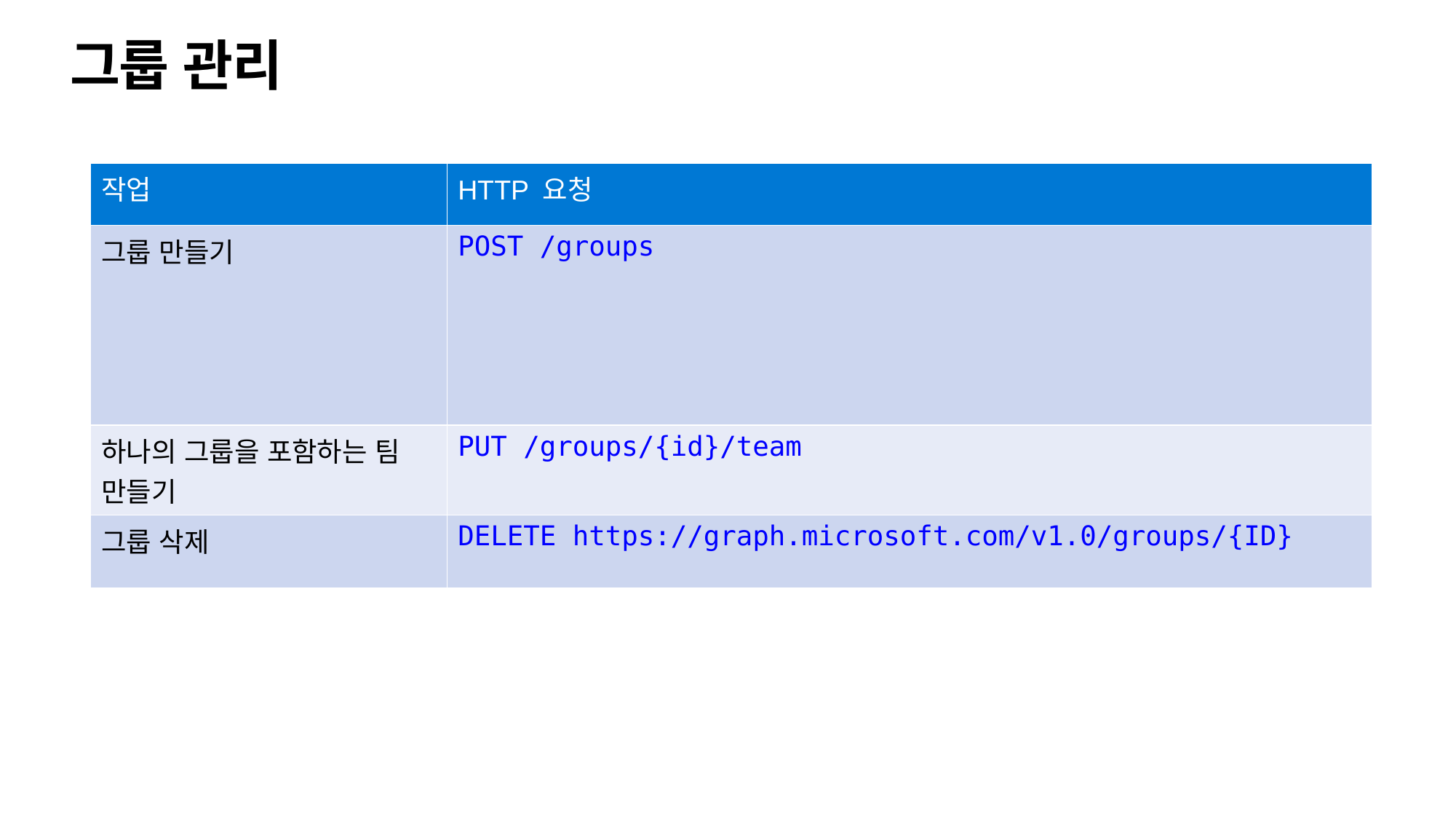

# 그룹 관리
| 작업 | HTTP 요청 |
| --- | --- |
| 그룹 만들기 | POST /groups |
| 하나의 그룹을 포함하는 팀 만들기 | PUT /groups/{id}/team |
| 그룹 삭제 | DELETE https://graph.microsoft.com/v1.0/groups/{ID} |